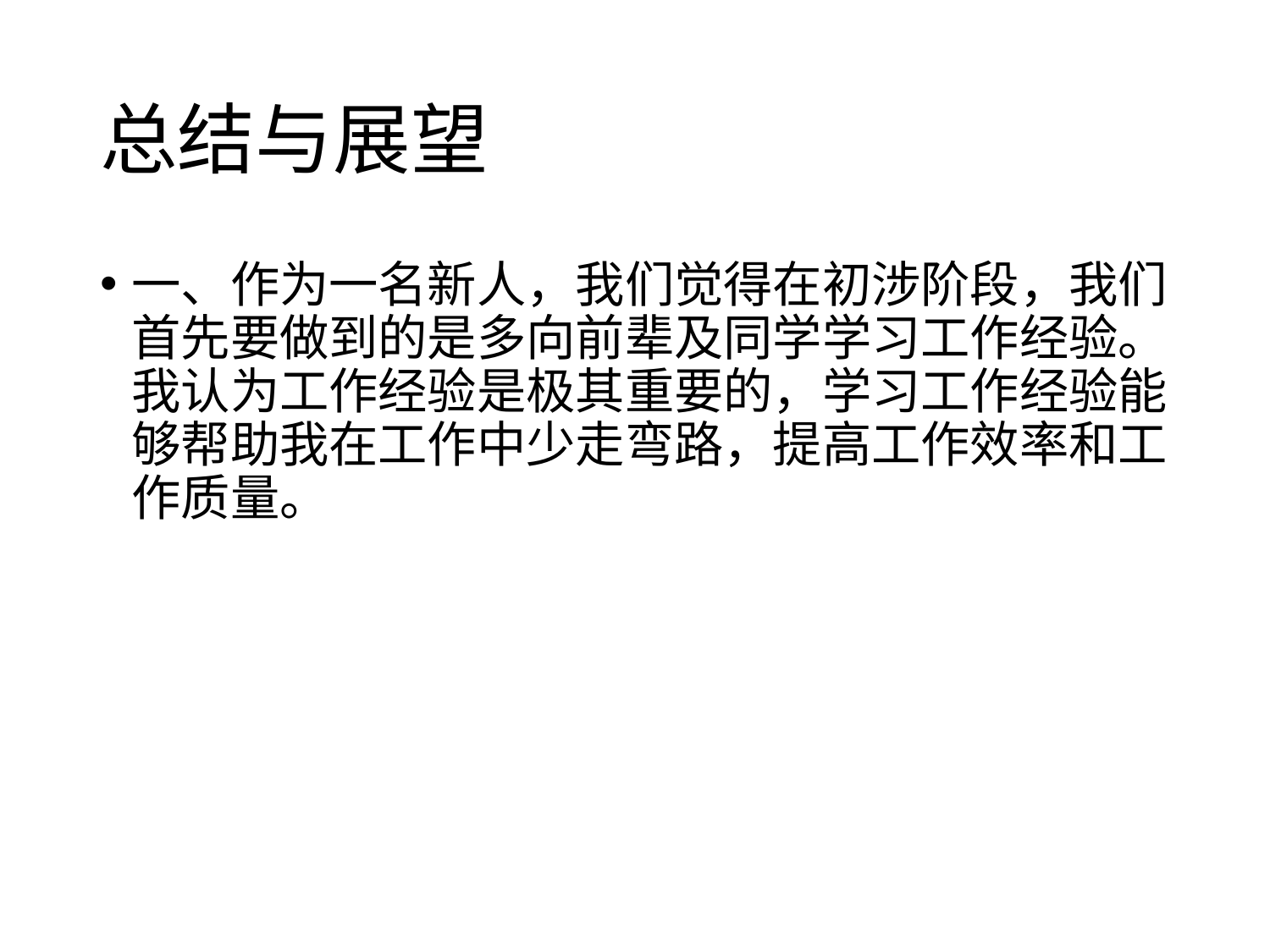

# 总结与展望
一、作为一名新人，我们觉得在初涉阶段，我们首先要做到的是多向前辈及同学学习工作经验。我认为工作经验是极其重要的，学习工作经验能够帮助我在工作中少走弯路，提高工作效率和工作质量。